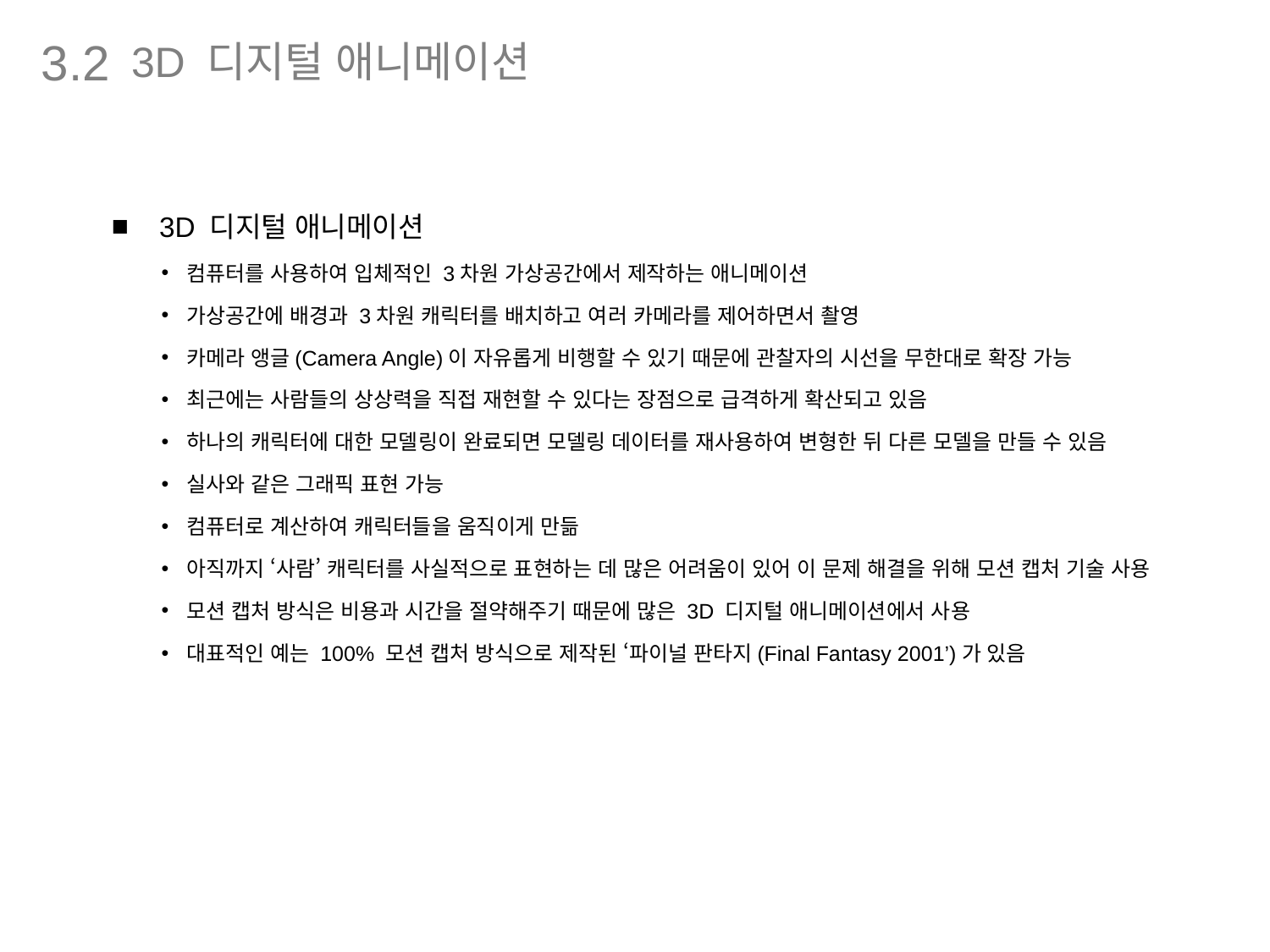

3D 디지털 애니메이션
3.2
3D 디지털 애니메이션
컴퓨터를 사용하여 입체적인 3차원 가상공간에서 제작하는 애니메이션
가상공간에 배경과 3차원 캐릭터를 배치하고 여러 카메라를 제어하면서 촬영
카메라 앵글(Camera Angle)이 자유롭게 비행할 수 있기 때문에 관찰자의 시선을 무한대로 확장 가능
최근에는 사람들의 상상력을 직접 재현할 수 있다는 장점으로 급격하게 확산되고 있음
하나의 캐릭터에 대한 모델링이 완료되면 모델링 데이터를 재사용하여 변형한 뒤 다른 모델을 만들 수 있음
실사와 같은 그래픽 표현 가능
컴퓨터로 계산하여 캐릭터들을 움직이게 만듦
아직까지 ‘사람’ 캐릭터를 사실적으로 표현하는 데 많은 어려움이 있어 이 문제 해결을 위해 모션 캡처 기술 사용
모션 캡처 방식은 비용과 시간을 절약해주기 때문에 많은 3D 디지털 애니메이션에서 사용
대표적인 예는 100% 모션 캡처 방식으로 제작된 ‘파이널 판타지(Final Fantasy 2001’)가 있음